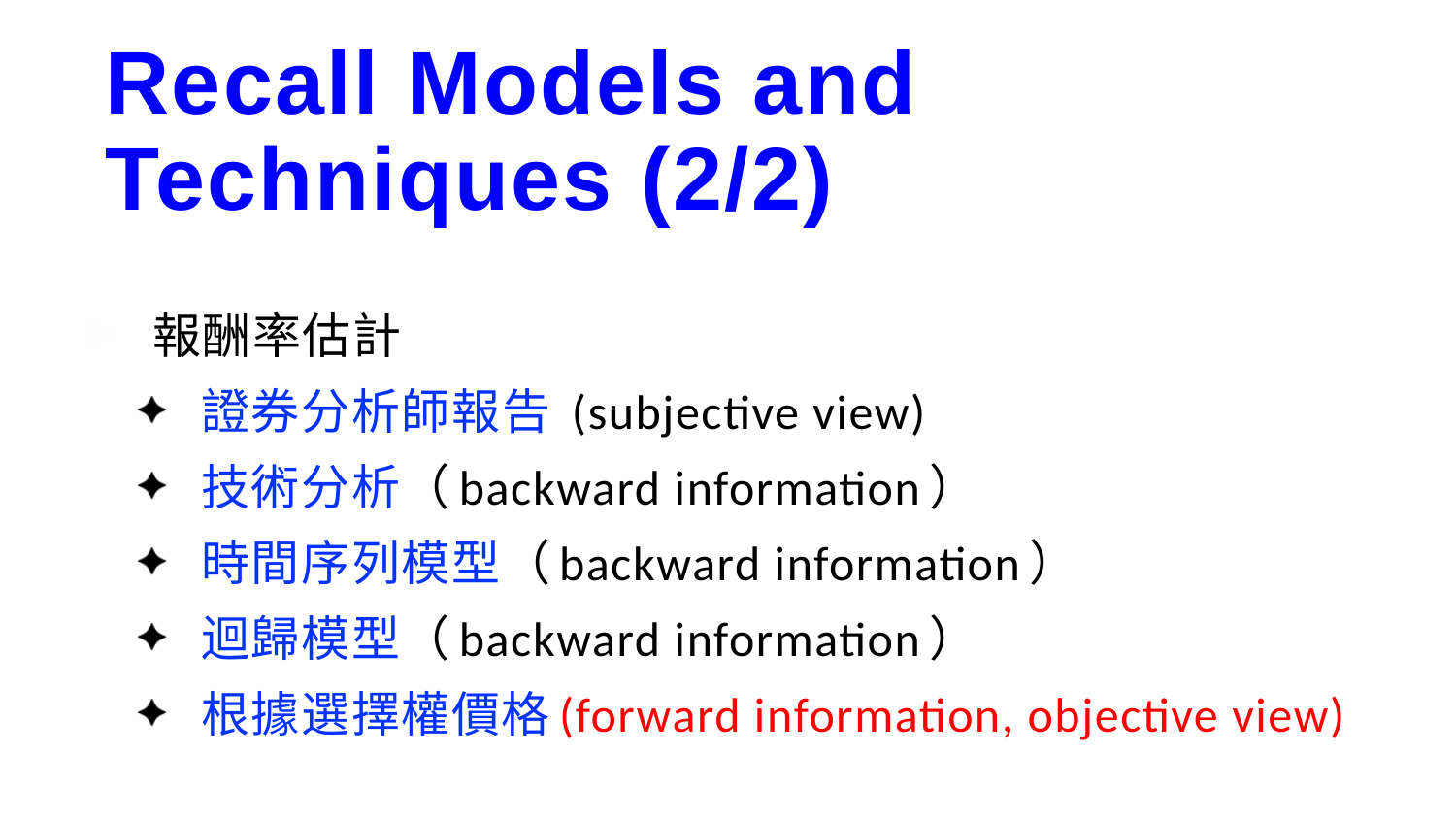

# Recall Models and Techniques (2/2)
報酬率估計
證券分析師報告 (subjective view)
技術分析（backward information）
時間序列模型（backward information）
迴歸模型（backward information）
根據選擇權價格(forward information, objective view)